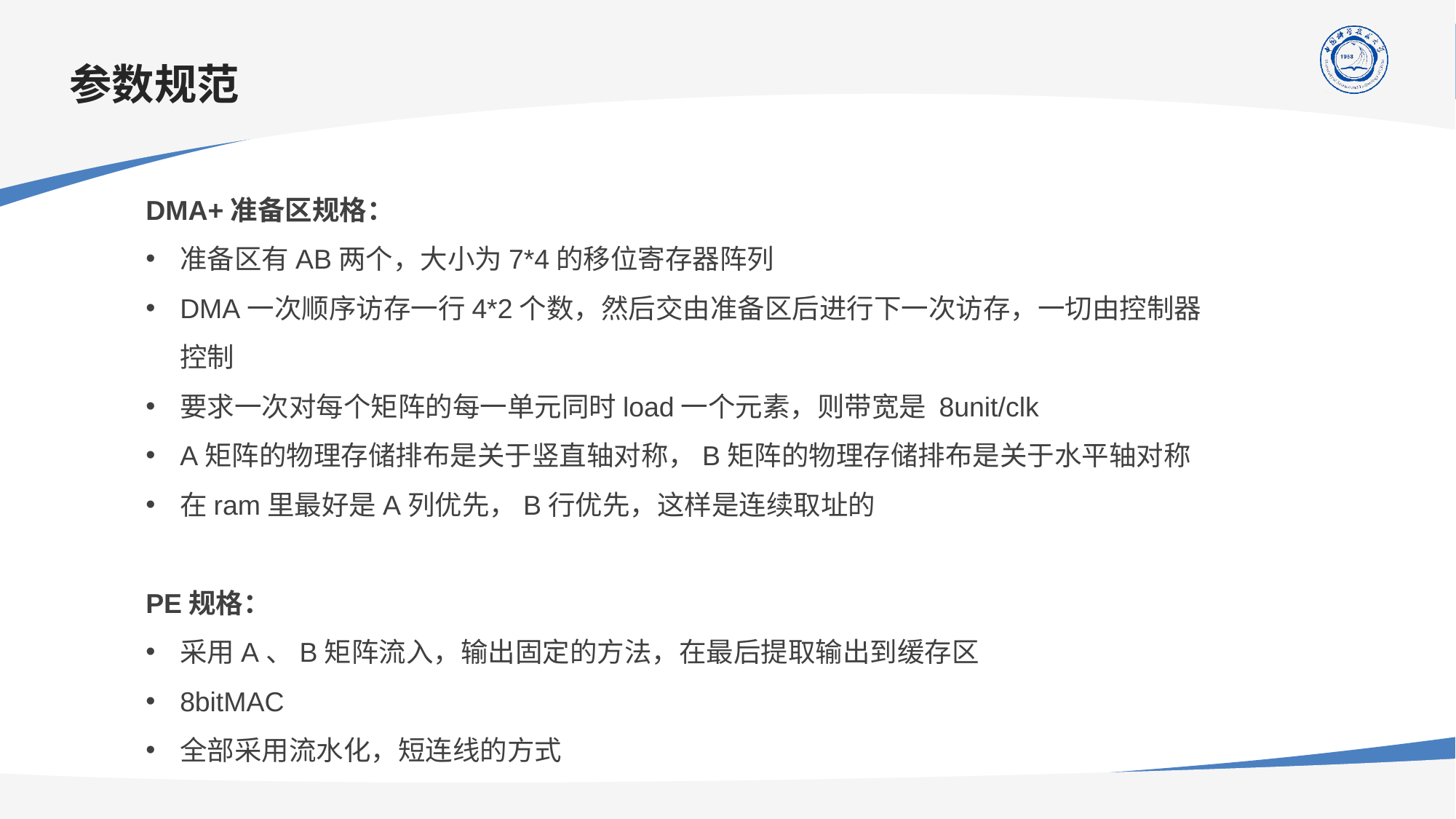

# 参数规范
DMA+准备区规格：
准备区有AB两个，大小为7*4的移位寄存器阵列
DMA一次顺序访存一行4*2个数，然后交由准备区后进行下一次访存，一切由控制器控制
要求一次对每个矩阵的每一单元同时load一个元素，则带宽是 8unit/clk
A矩阵的物理存储排布是关于竖直轴对称，B矩阵的物理存储排布是关于水平轴对称
在ram里最好是A列优先，B行优先，这样是连续取址的

PE规格：
采用A、B矩阵流入，输出固定的方法，在最后提取输出到缓存区
8bitMAC
全部采用流水化，短连线的方式